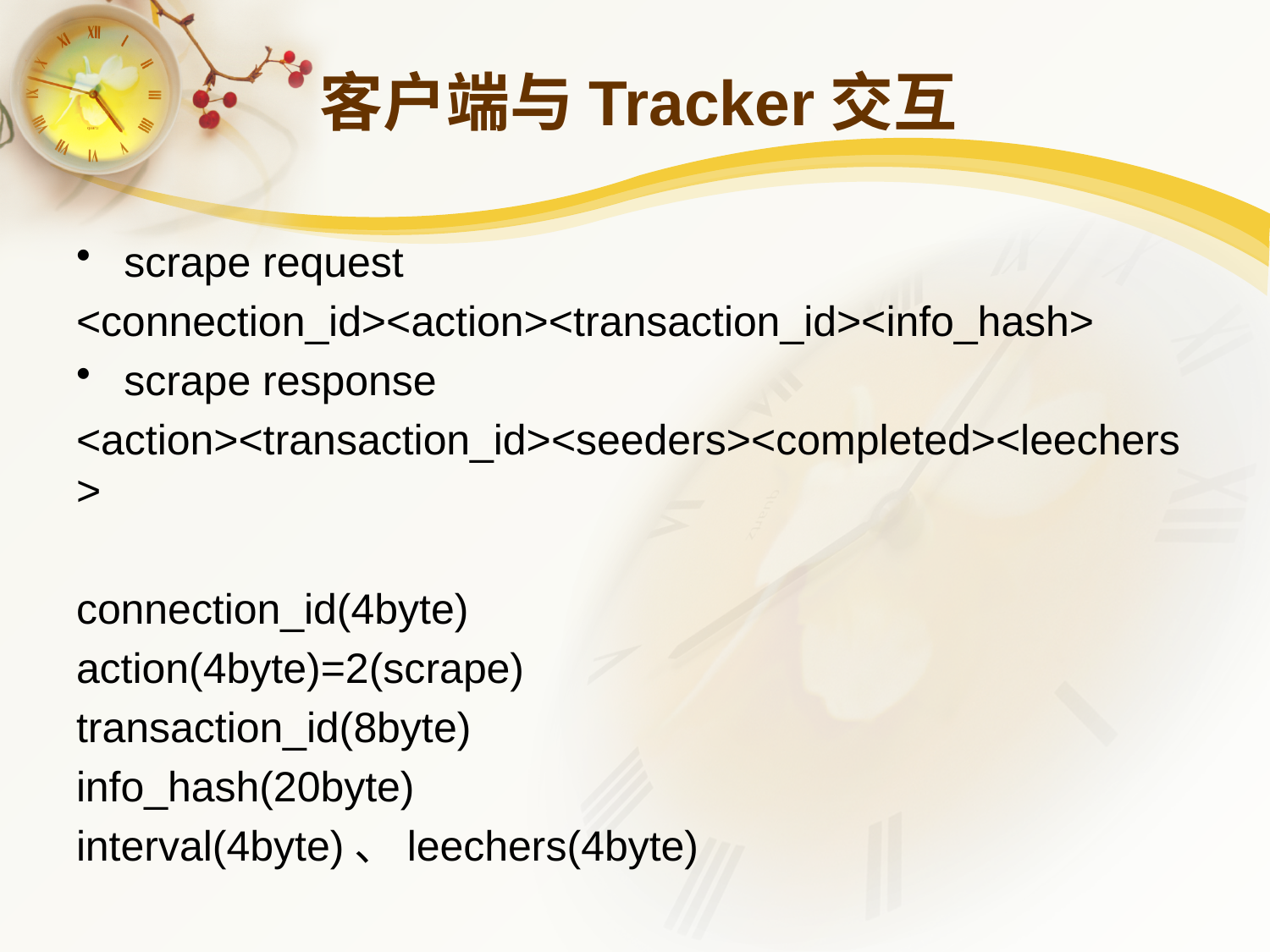

# 客户端与Tracker交互
scrape request
<connection_id><action><transaction_id><info_hash>
scrape response
<action><transaction_id><seeders><completed><leechers>

connection_id(4byte)
action(4byte)=2(scrape)
transaction_id(8byte)
info_hash(20byte)
interval(4byte)、leechers(4byte)